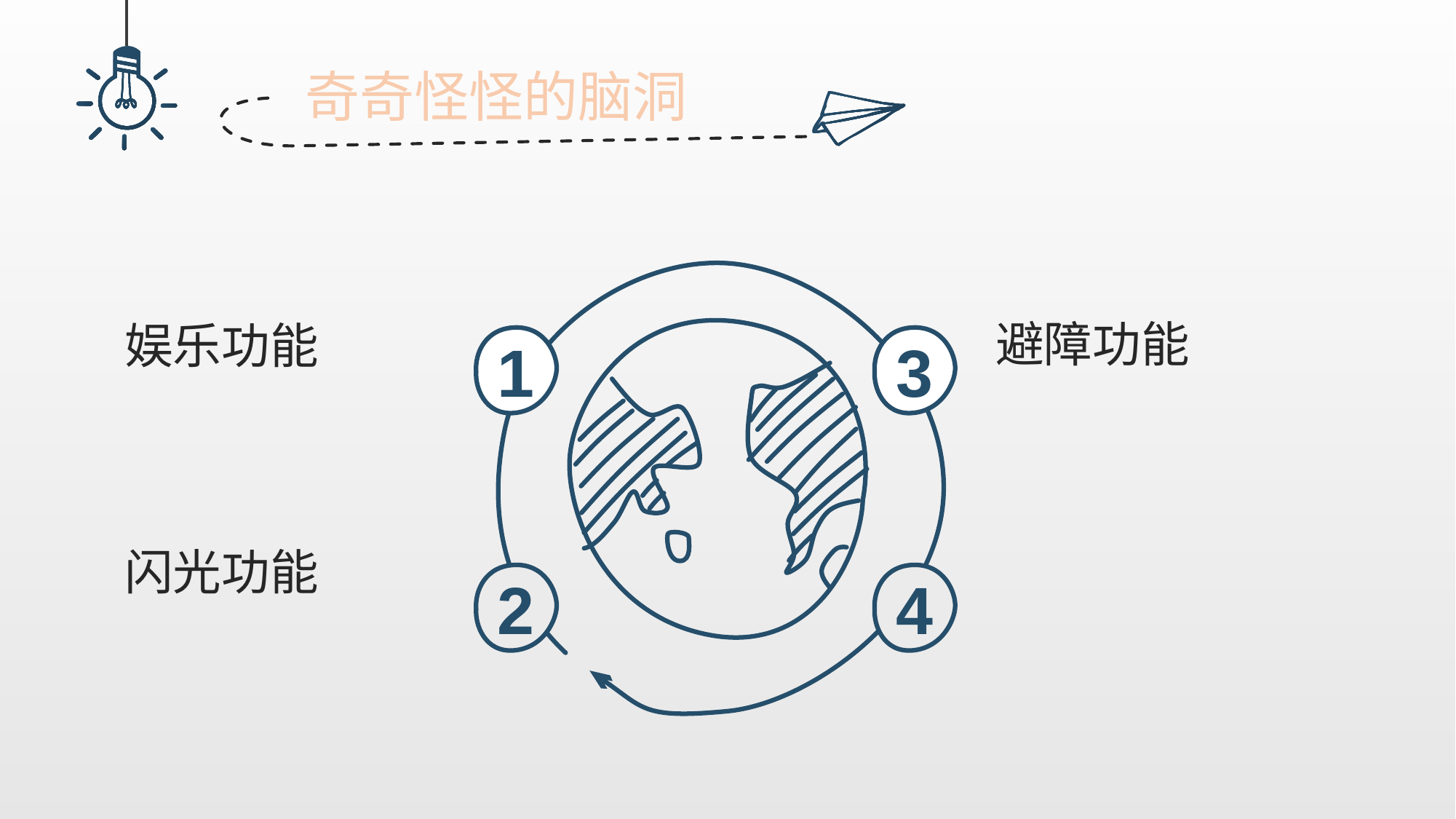

奇奇怪怪的脑洞

避障功能
娱乐功能

1
3
闪光功能
2
4